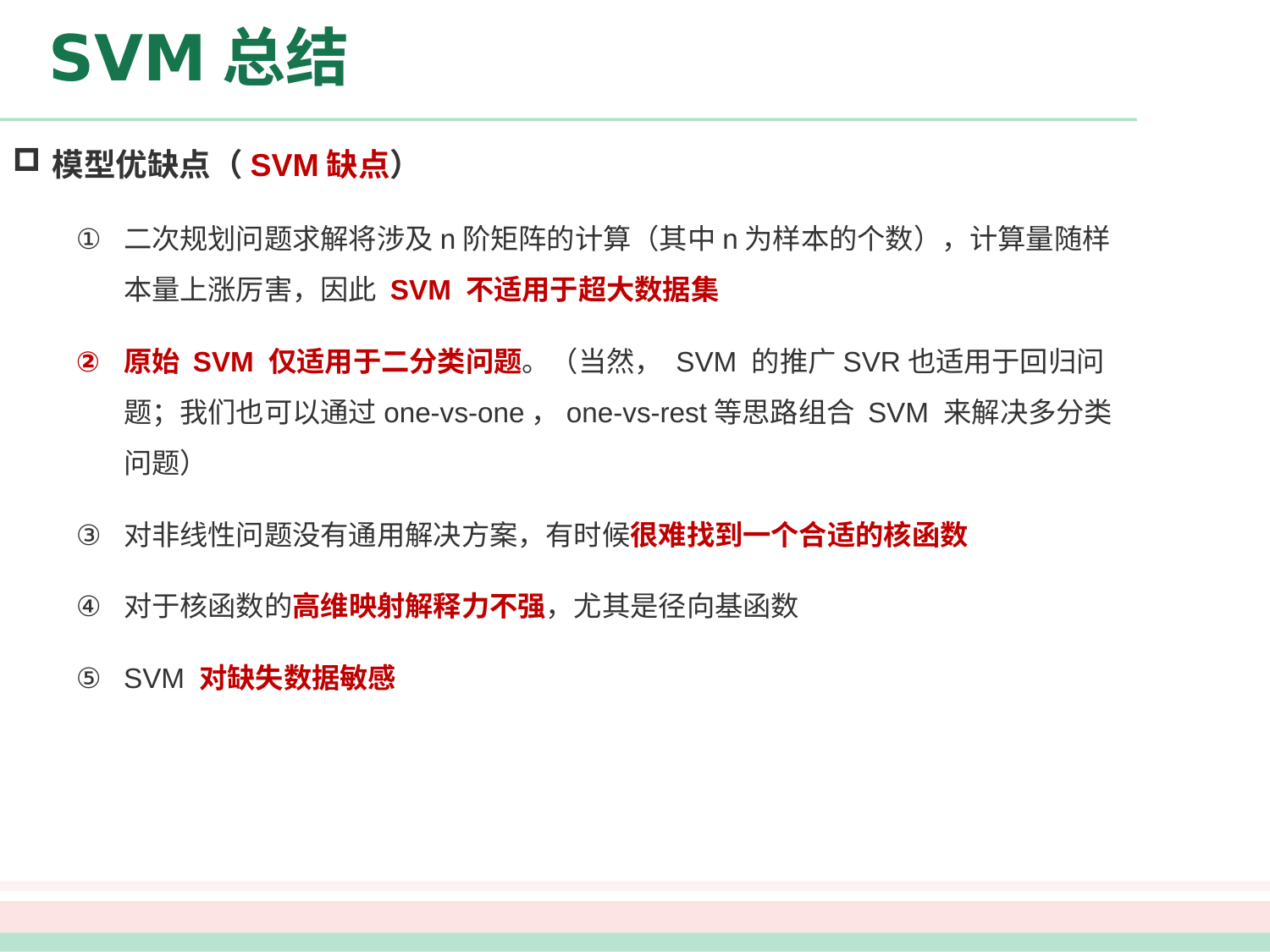

# SVM总结
模型优缺点（SVM缺点）
二次规划问题求解将涉及n阶矩阵的计算（其中n为样本的个数），计算量随样本量上涨厉害，因此 SVM 不适用于超大数据集
原始 SVM 仅适用于二分类问题。（当然， SVM 的推广SVR也适用于回归问题；我们也可以通过one-vs-one，one-vs-rest等思路组合 SVM 来解决多分类问题）
对非线性问题没有通用解决方案，有时候很难找到一个合适的核函数
对于核函数的高维映射解释力不强，尤其是径向基函数
SVM 对缺失数据敏感